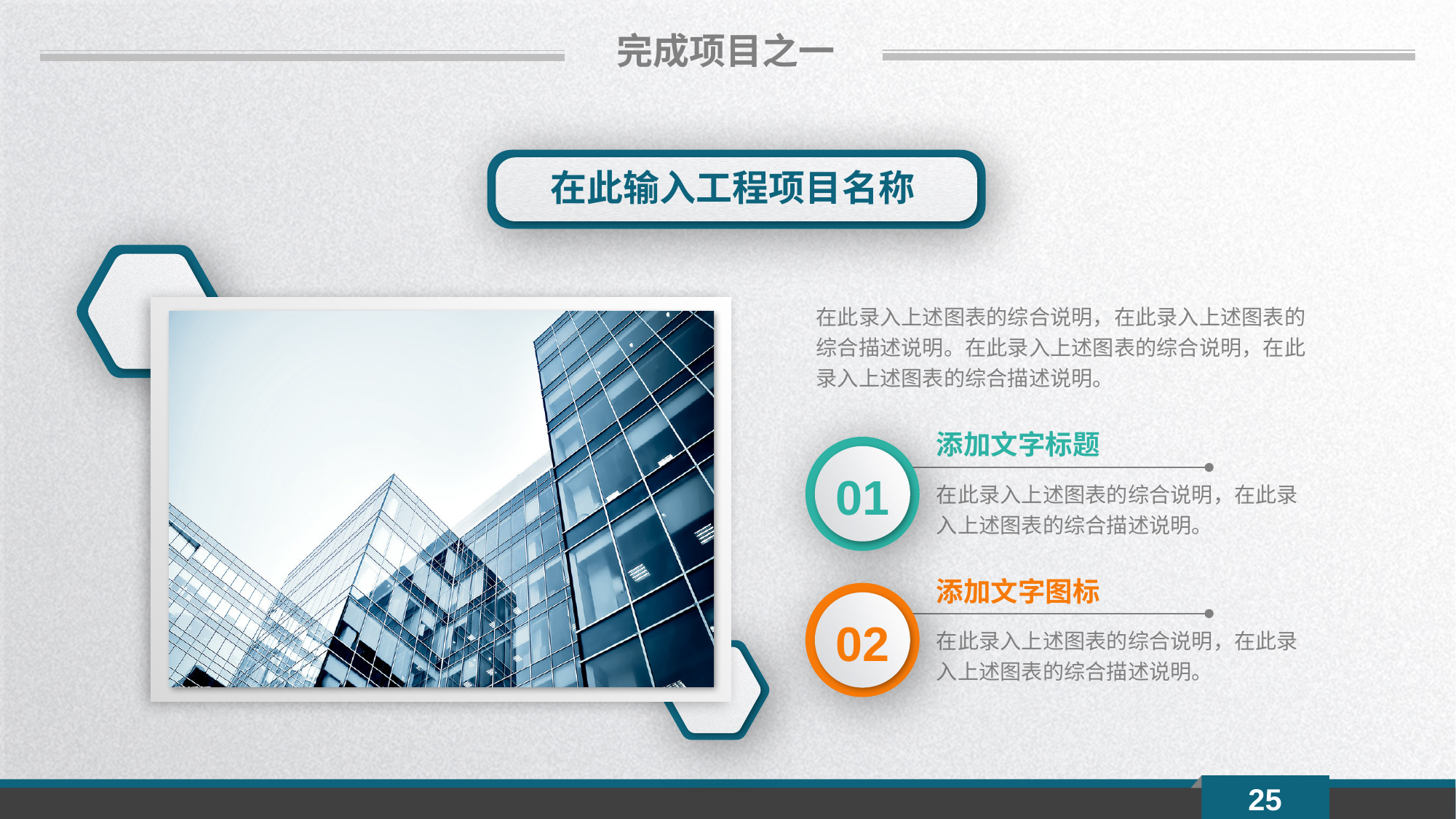

完成项目之一

在此输入工程项目名称

在此录入上述图表的综合说明，在此录入上述图表的综合描述说明。在此录入上述图表的综合说明，在此录入上述图表的综合描述说明。

添加文字标题

01
在此录入上述图表的综合说明，在此录入上述图表的综合描述说明。
添加文字图标

02
在此录入上述图表的综合说明，在此录入上述图表的综合描述说明。

25